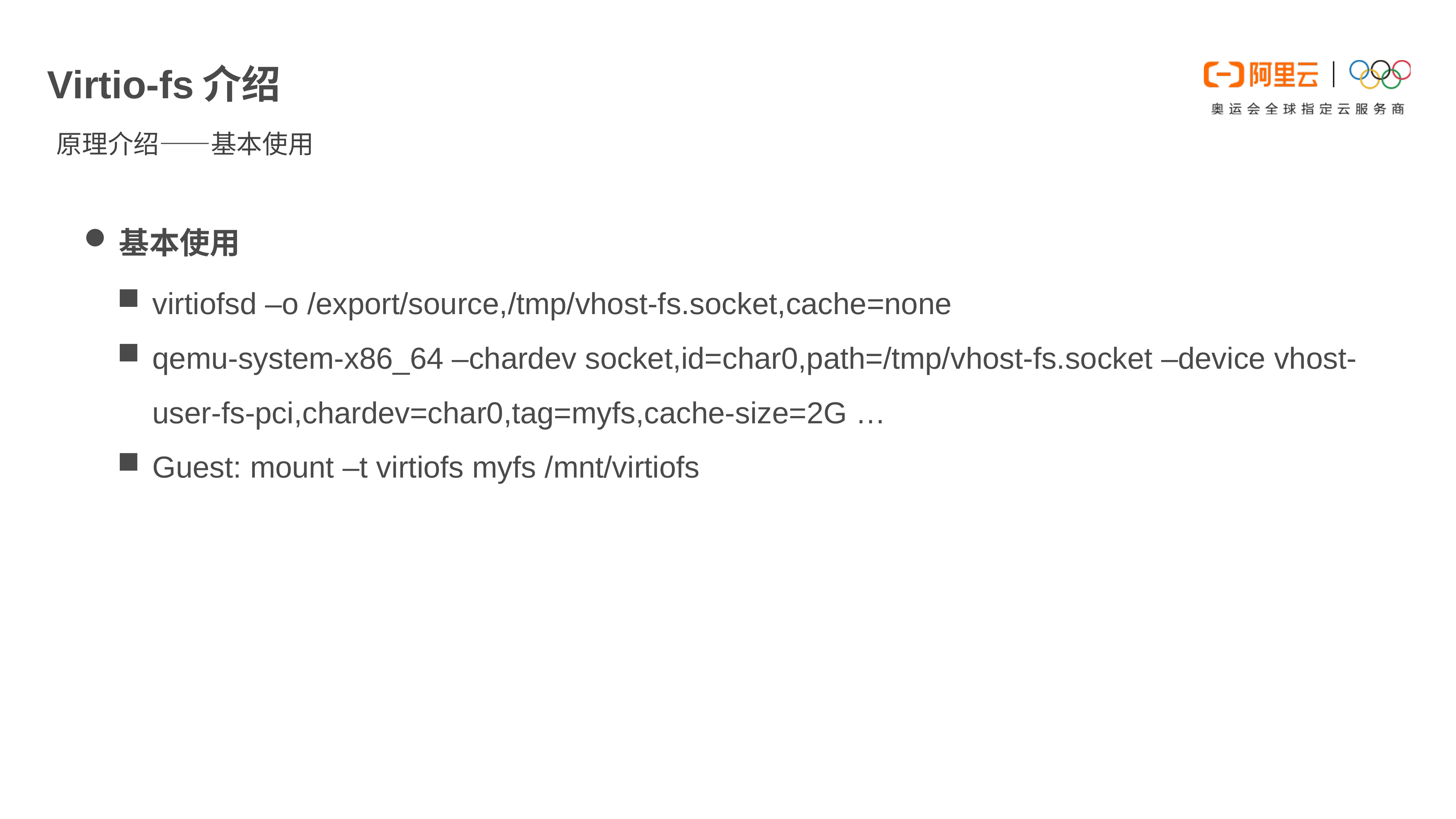

E6636BC20180234D78A0072836F0BE4032B9B20618C77B20ACD9893BB1CD2BF3BB4EBA383163DB0822392D083846F9EBD01921FA41D04B311BBFC23A726E14DA24F845AD882DB4C704DD2E676E4241E2AD90EF1A735F7031088E519713566C08DD962D920E3
# Virtio-fs介绍

原理介绍——基本使用

基本使用
virtiofsd –o /export/source,/tmp/vhost-fs.socket,cache=none
qemu-system-x86_64 –chardev socket,id=char0,path=/tmp/vhost-fs.socket –device vhost-user-fs-pci,chardev=char0,tag=myfs,cache-size=2G …
Guest: mount –t virtiofs myfs /mnt/virtiofs